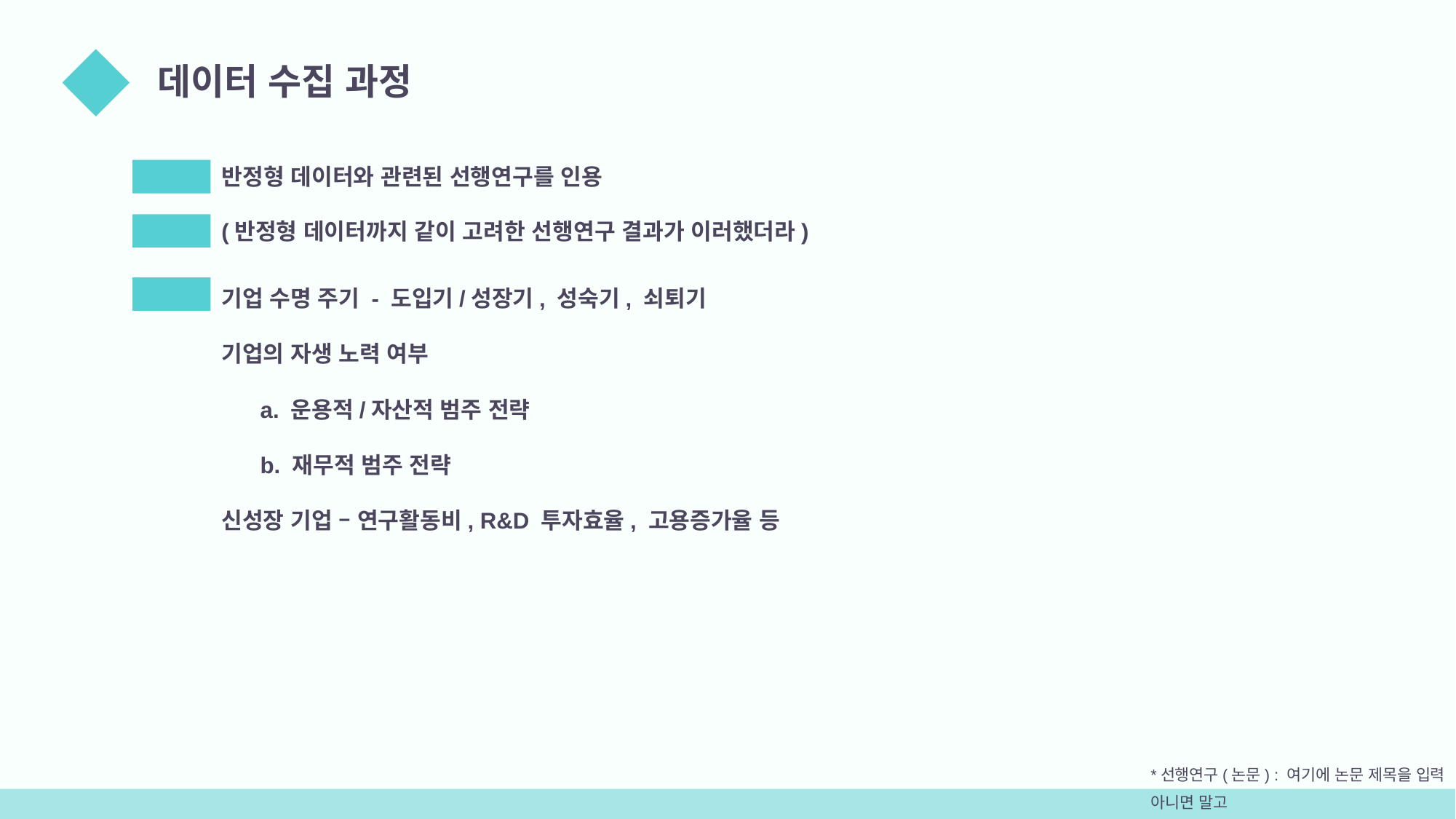

데이터 수집 과정
02
반정형 데이터와 관련된 선행연구를 인용
추가
(반정형 데이터까지 같이 고려한 선행연구 결과가 이러했더라)
이유
항목
기업 수명 주기 - 도입기/성장기, 성숙기, 쇠퇴기
기업의 자생 노력 여부
a. 운용적/자산적 범주 전략
b. 재무적 범주 전략
신성장 기업 – 연구활동비, R&D 투자효율, 고용증가율 등
*선행연구(논문) : 여기에 논문 제목을 입력
아니면 말고